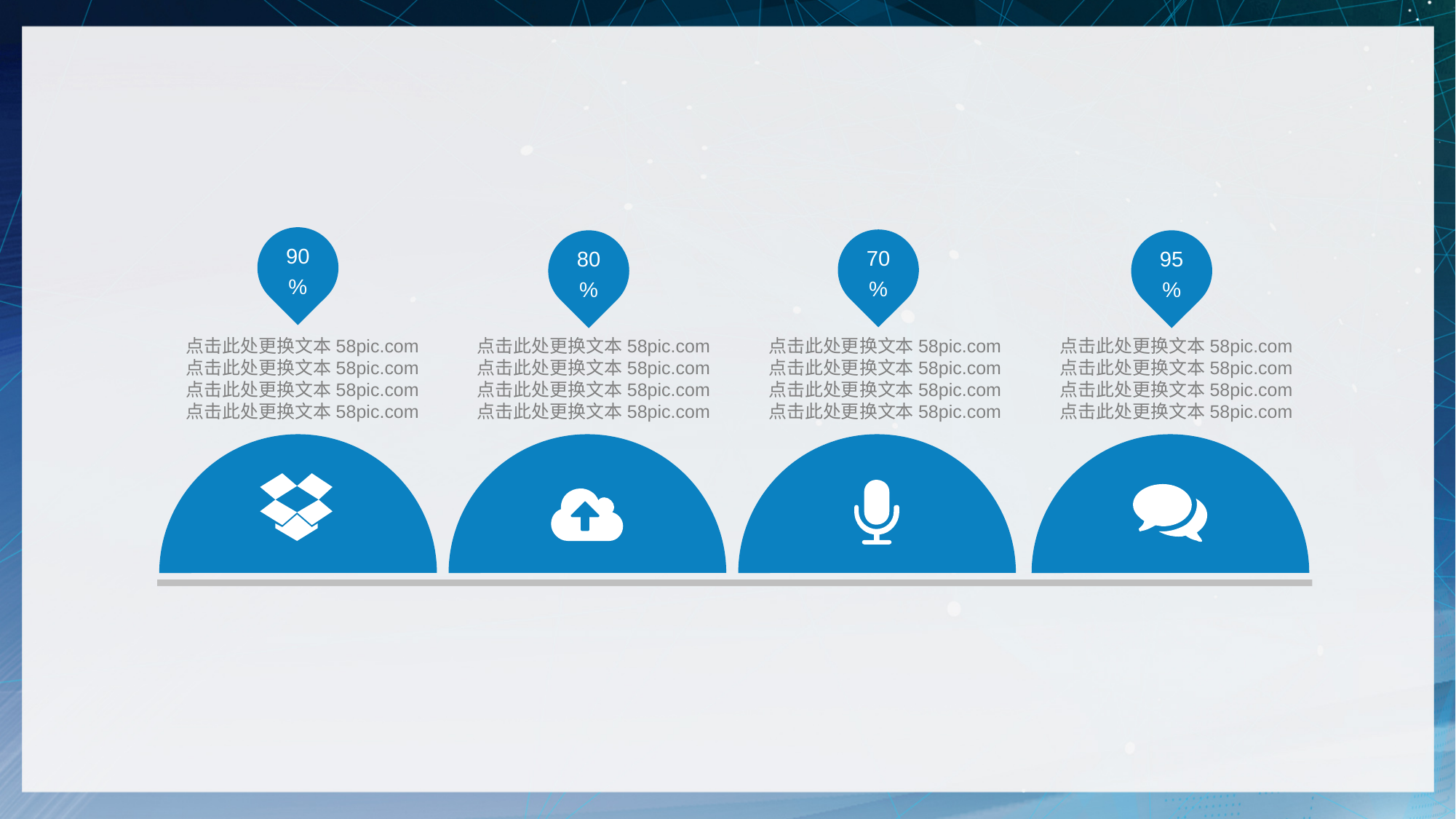

90%

70%

80%

95%
点击此处更换文本58pic.com
点击此处更换文本58pic.com
点击此处更换文本58pic.com
点击此处更换文本58pic.com
点击此处更换文本58pic.com
点击此处更换文本58pic.com
点击此处更换文本58pic.com
点击此处更换文本58pic.com
点击此处更换文本58pic.com
点击此处更换文本58pic.com
点击此处更换文本58pic.com
点击此处更换文本58pic.com
点击此处更换文本58pic.com
点击此处更换文本58pic.com
点击此处更换文本58pic.com
点击此处更换文本58pic.com